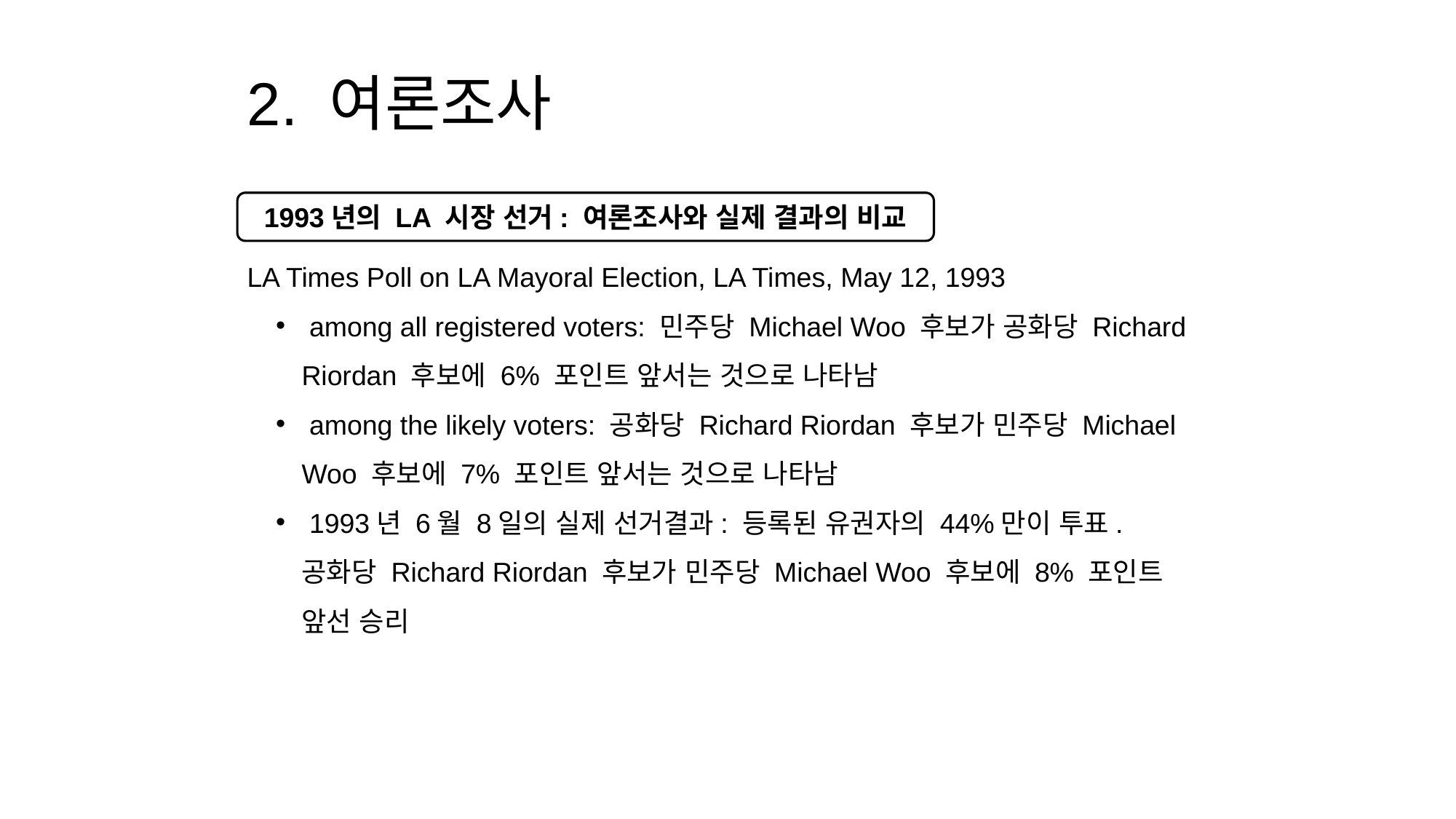

2. 여론조사
1993년의 LA 시장 선거: 여론조사와 실제 결과의 비교

LA Times Poll on LA Mayoral Election, LA Times, May 12, 1993
 among all registered voters: 민주당 Michael Woo 후보가 공화당 Richard Riordan 후보에 6% 포인트 앞서는 것으로 나타남
 among the likely voters: 공화당 Richard Riordan 후보가 민주당 Michael Woo 후보에 7% 포인트 앞서는 것으로 나타남
 1993년 6월 8일의 실제 선거결과: 등록된 유권자의 44%만이 투표. 공화당 Richard Riordan 후보가 민주당 Michael Woo 후보에 8% 포인트 앞선 승리